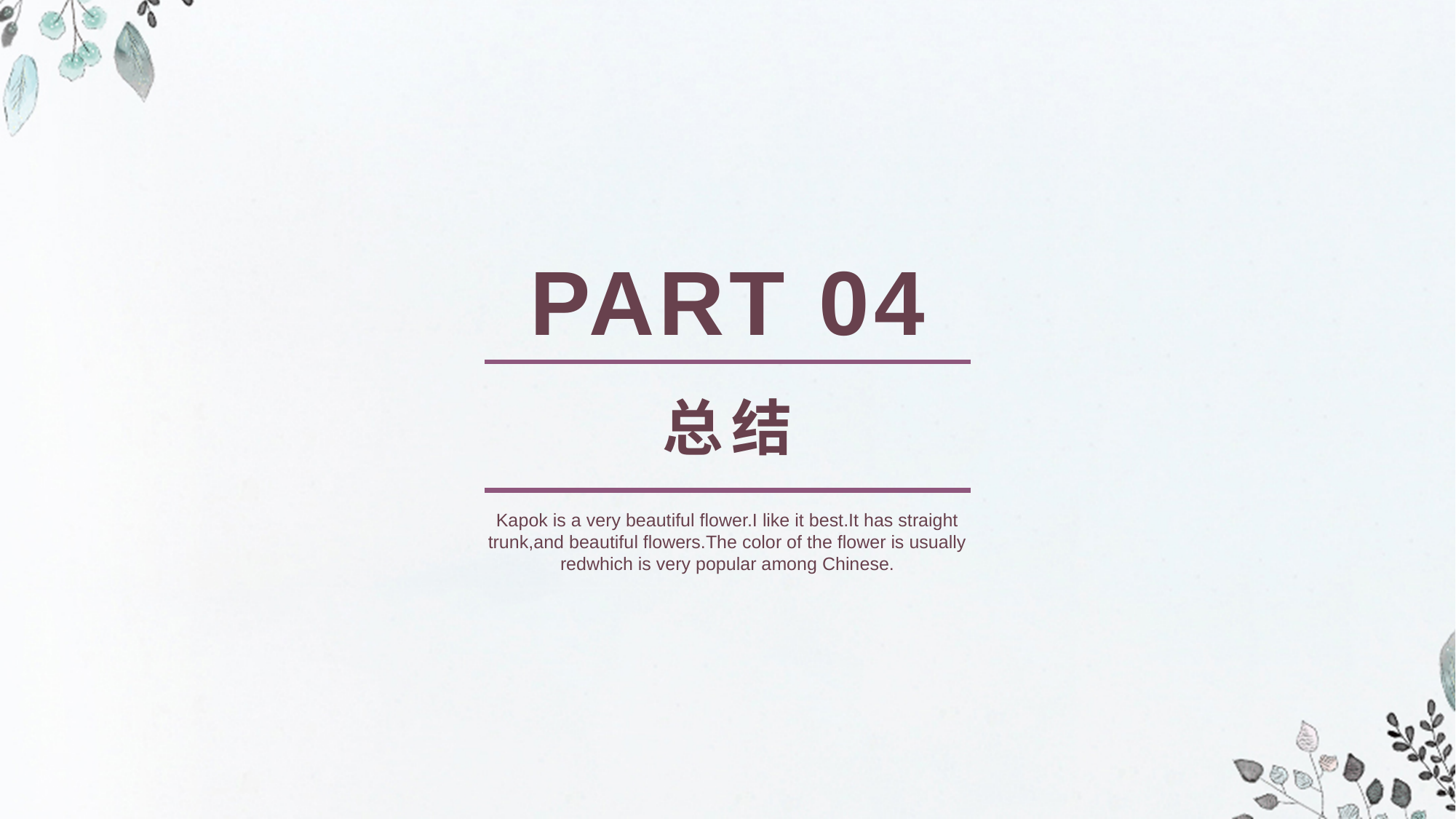

PART 04
总结
Kapok is a very beautiful flower.I like it best.It has straight trunk,and beautiful flowers.The color of the flower is usually redwhich is very popular among Chinese.